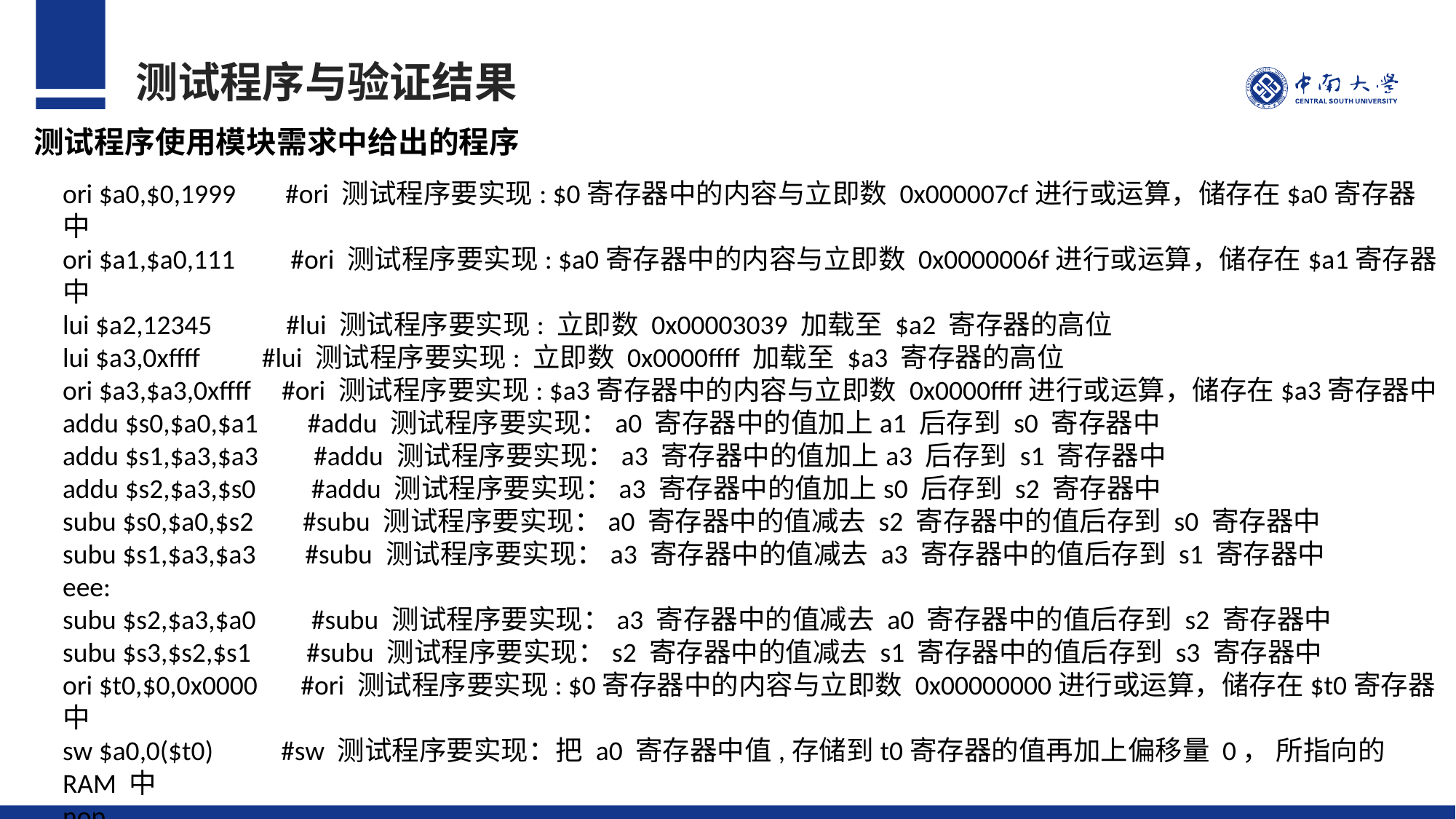

测试程序与验证结果

测试程序使用模块需求中给出的程序
ori $a0,$0,1999        #ori 测试程序要实现: $0寄存器中的内容与立即数 0x000007cf进行或运算，储存在$a0寄存器中
ori $a1,$a0,111         #ori 测试程序要实现: $a0寄存器中的内容与立即数 0x0000006f进行或运算，储存在$a1寄存器中
lui $a2,12345            #lui 测试程序要实现: 立即数 0x00003039 加载至 $a2 寄存器的高位
lui $a3,0xffff          #lui 测试程序要实现: 立即数 0x0000ffff 加载至 $a3 寄存器的高位
ori $a3,$a3,0xffff     #ori 测试程序要实现: $a3寄存器中的内容与立即数 0x0000ffff进行或运算，储存在$a3寄存器中
addu $s0,$a0,$a1        #addu 测试程序要实现：a0 寄存器中的值加上a1 后存到 s0 寄存器中
addu $s1,$a3,$a3         #addu 测试程序要实现：a3 寄存器中的值加上a3 后存到 s1 寄存器中
addu $s2,$a3,$s0         #addu 测试程序要实现：a3 寄存器中的值加上s0 后存到 s2 寄存器中
subu $s0,$a0,$s2        #subu 测试程序要实现：a0 寄存器中的值减去 s2 寄存器中的值后存到 s0 寄存器中
subu $s1,$a3,$a3        #subu 测试程序要实现：a3 寄存器中的值减去 a3 寄存器中的值后存到 s1 寄存器中
eee:
subu $s2,$a3,$a0         #subu 测试程序要实现：a3 寄存器中的值减去 a0 寄存器中的值后存到 s2 寄存器中
subu $s3,$s2,$s1         #subu 测试程序要实现：s2 寄存器中的值减去 s1 寄存器中的值后存到 s3 寄存器中
ori $t0,$0,0x0000       #ori 测试程序要实现: $0寄存器中的内容与立即数 0x00000000进行或运算，储存在$t0寄存器中
sw $a0,0($t0)           #sw 测试程序要实现：把 a0 寄存器中值,存储到t0寄存器的值再加上偏移量 0， 所指向的 RAM 中
nop